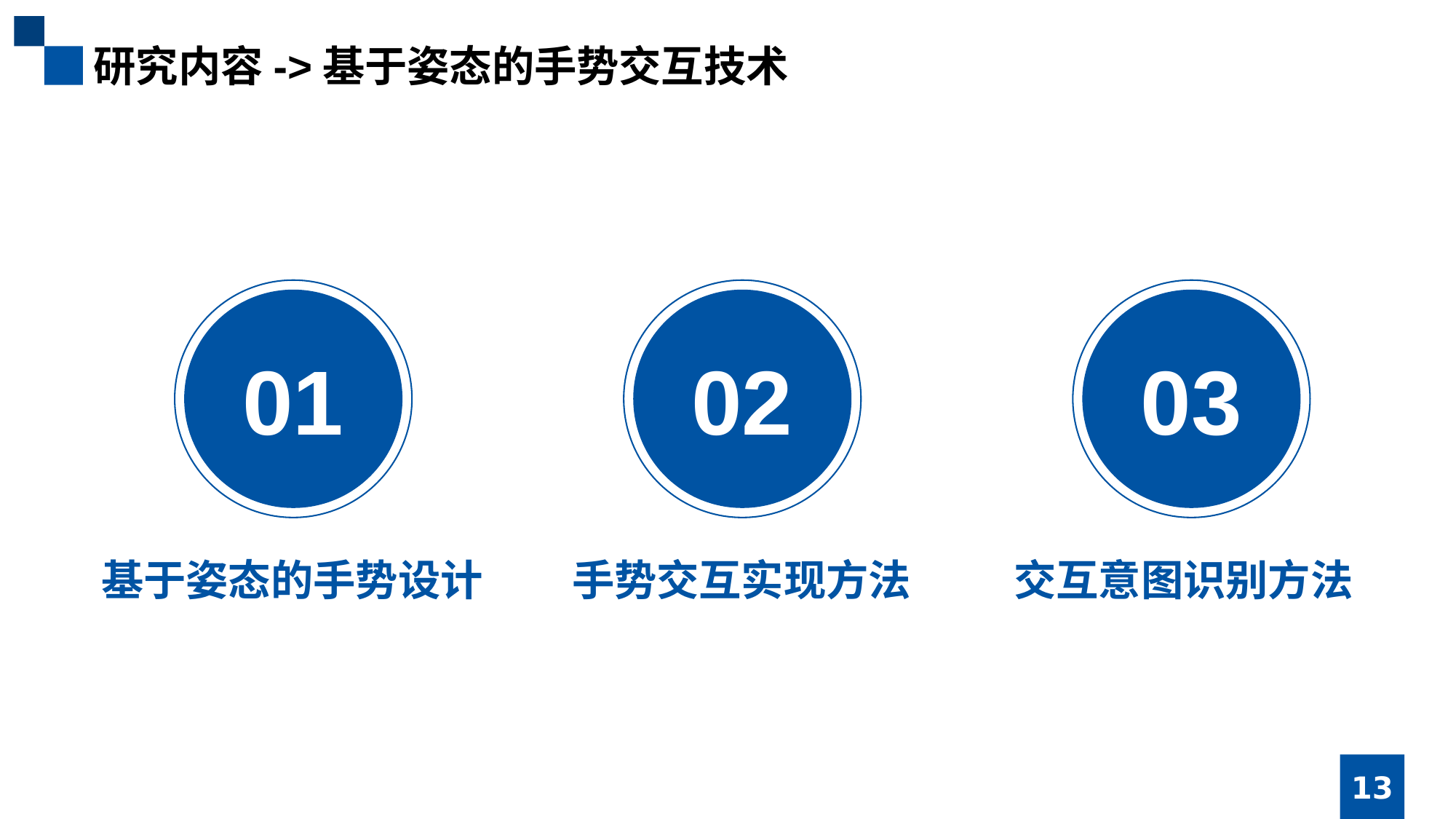

研究内容->基于姿态的手势交互技术

01

02

03
基于姿态的手势设计
手势交互实现方法
交互意图识别方法
13